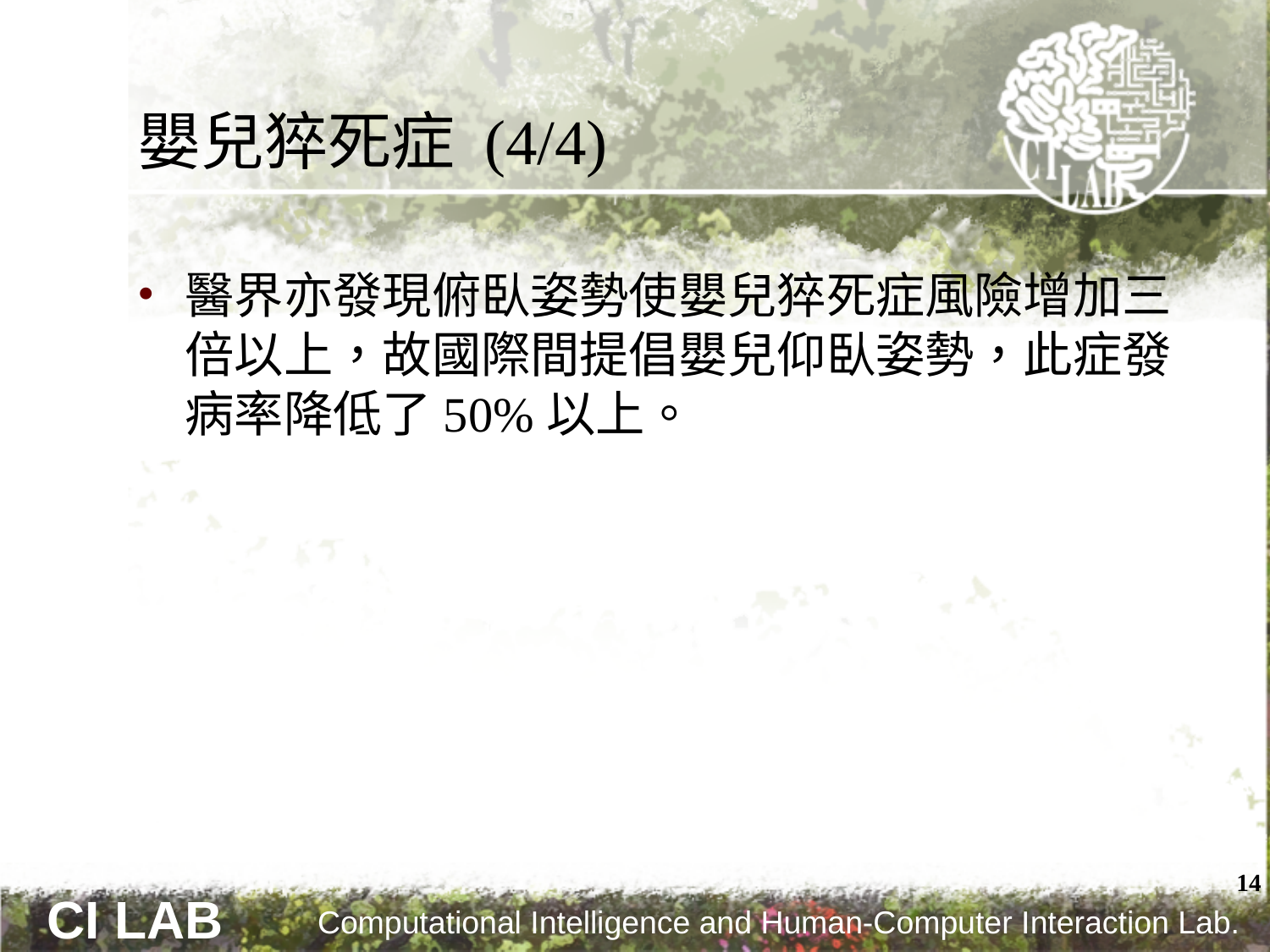

# 嬰兒猝死症 (4/4)
醫界亦發現俯臥姿勢使嬰兒猝死症風險增加三倍以上，故國際間提倡嬰兒仰臥姿勢，此症發病率降低了50%以上。
14